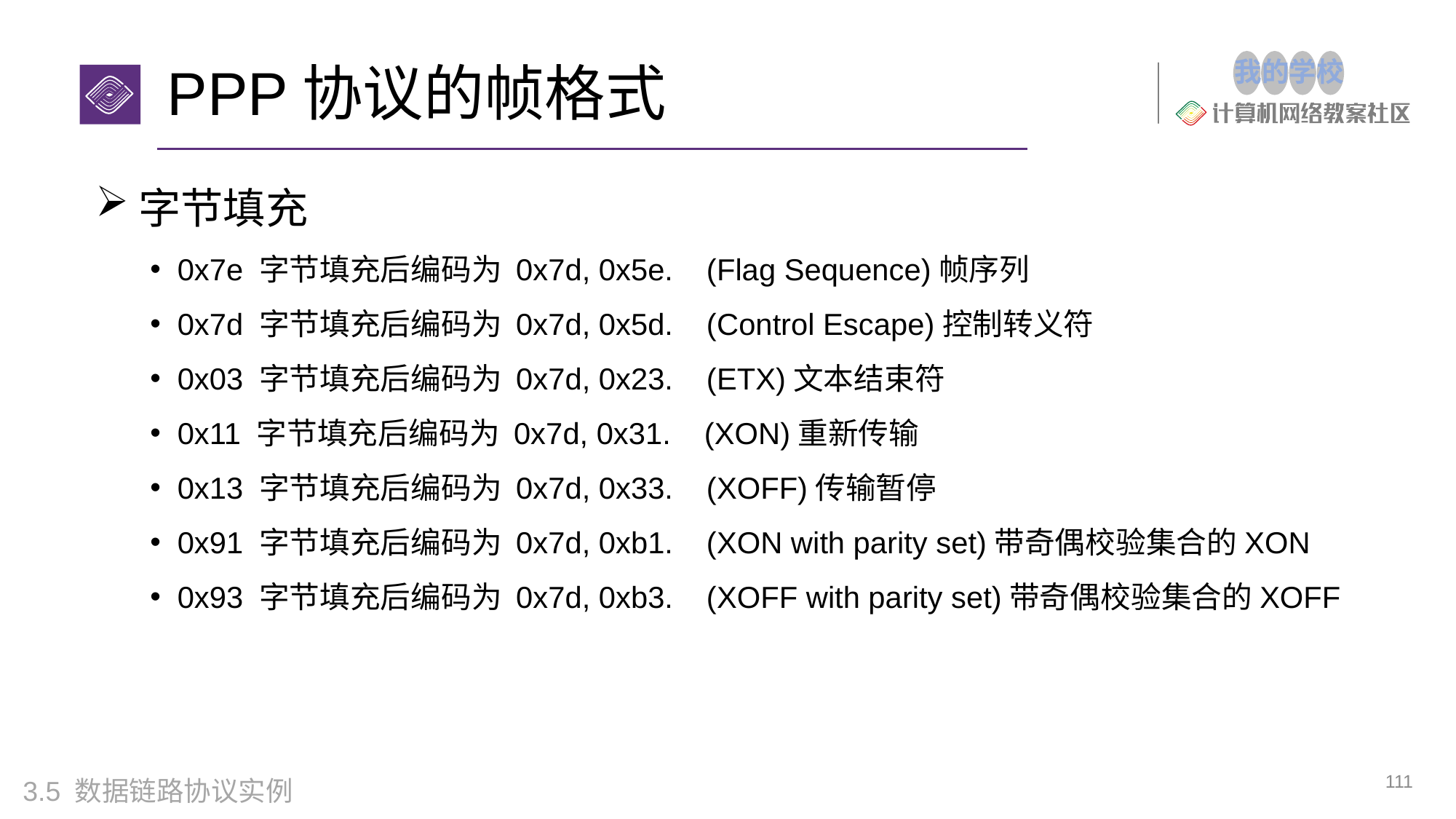

# PPP协议的帧格式
字节填充
0x7e 字节填充后编码为 0x7d, 0x5e.    (Flag Sequence)帧序列
0x7d 字节填充后编码为 0x7d, 0x5d.    (Control Escape)控制转义符
0x03 字节填充后编码为 0x7d, 0x23.    (ETX)文本结束符
0x11 字节填充后编码为 0x7d, 0x31.    (XON)重新传输
0x13 字节填充后编码为 0x7d, 0x33.    (XOFF)传输暂停
0x91 字节填充后编码为 0x7d, 0xb1.    (XON with parity set)带奇偶校验集合的XON
0x93 字节填充后编码为 0x7d, 0xb3.    (XOFF with parity set)带奇偶校验集合的XOFF
111
3.5 数据链路协议实例